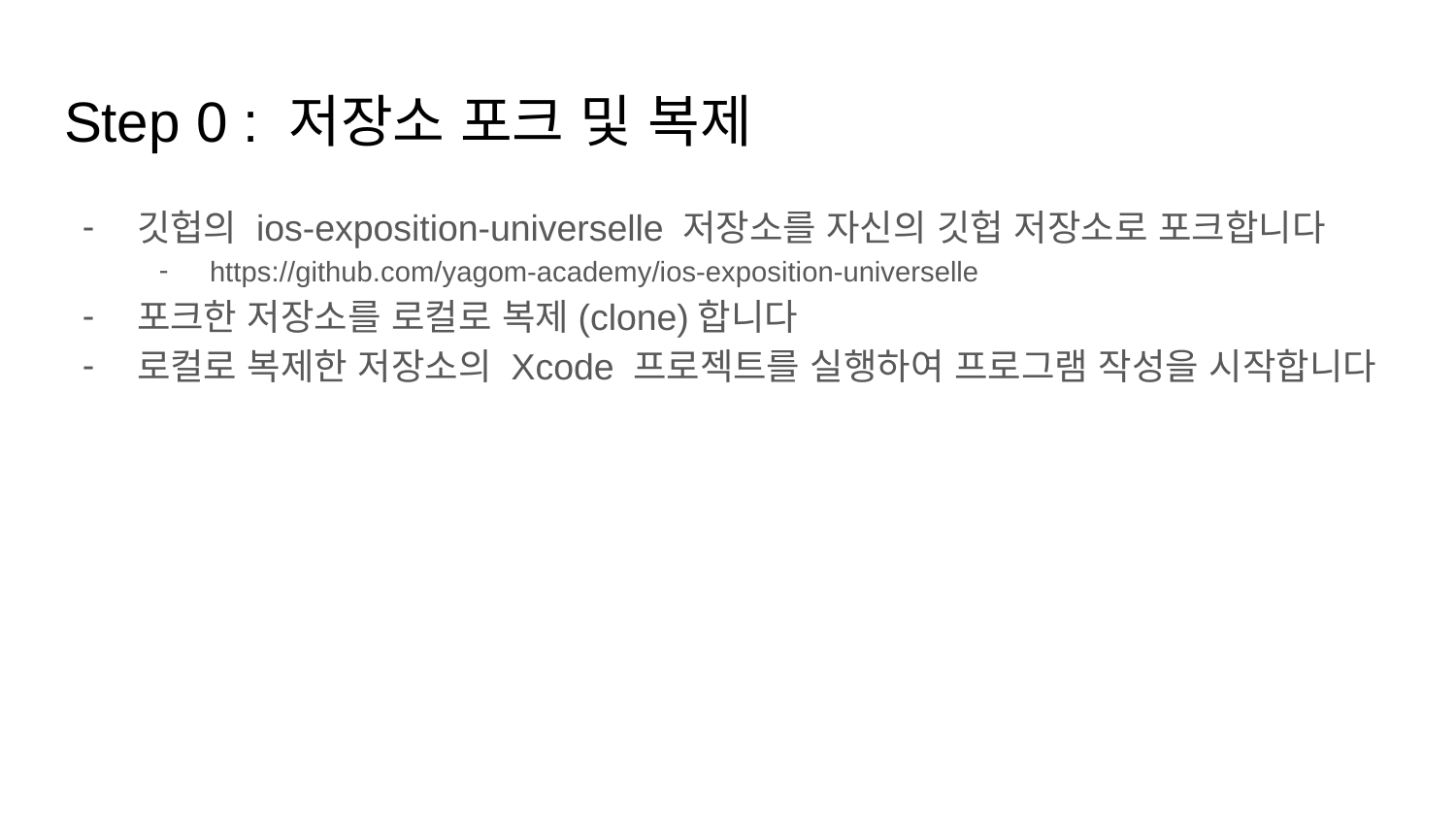

# Step 0 : 저장소 포크 및 복제
깃헙의 ios-exposition-universelle 저장소를 자신의 깃헙 저장소로 포크합니다
https://github.com/yagom-academy/ios-exposition-universelle
포크한 저장소를 로컬로 복제(clone)합니다
로컬로 복제한 저장소의 Xcode 프로젝트를 실행하여 프로그램 작성을 시작합니다